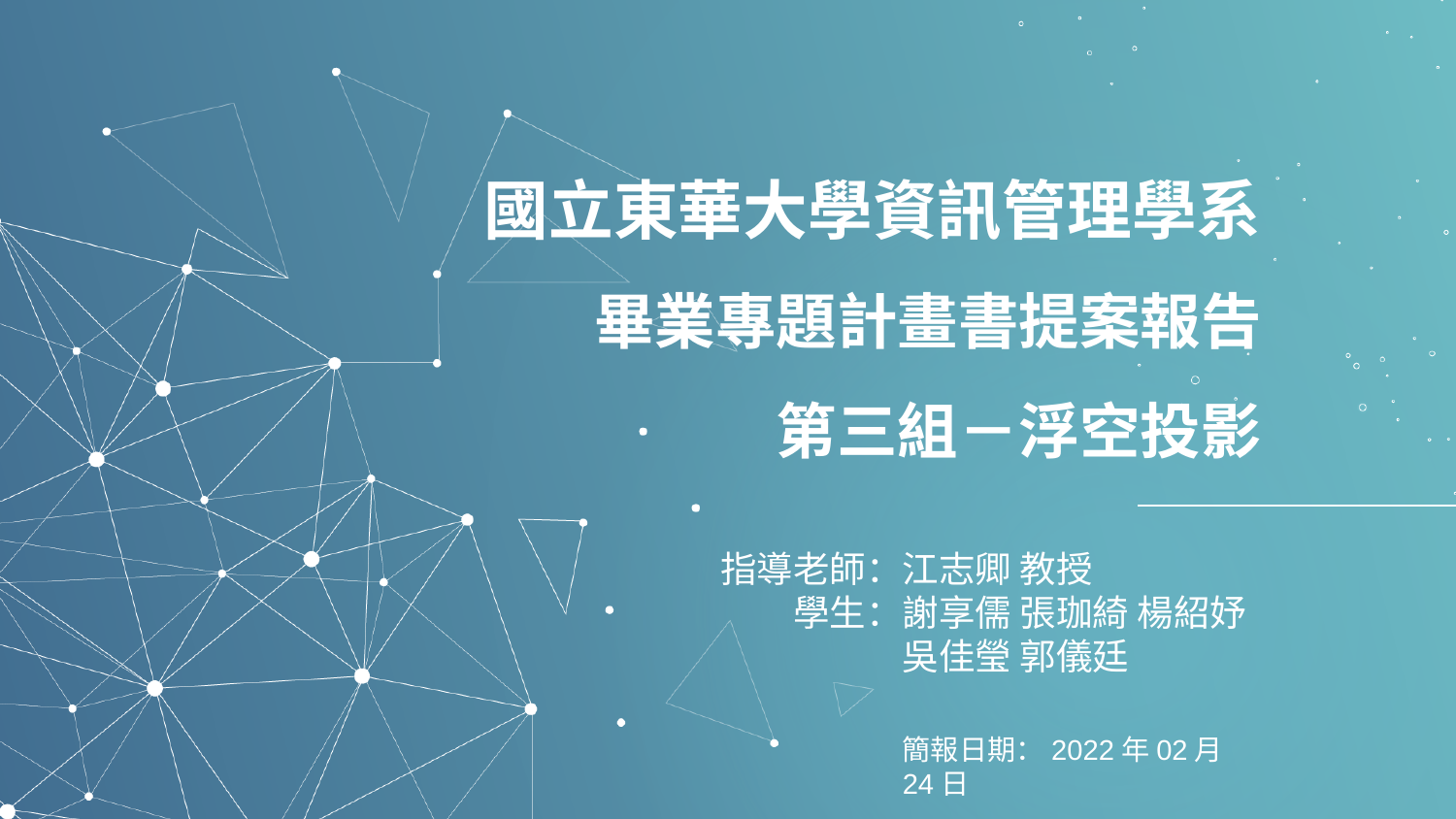

# 國立東華大學資訊管理學系
畢業專題計畫書提案報告
第三組－浮空投影
指導老師：江志卿 教授
學生：謝享儒 張珈綺 楊紹妤
　吳佳瑩 郭儀廷
簡報日期：2022年02月24日